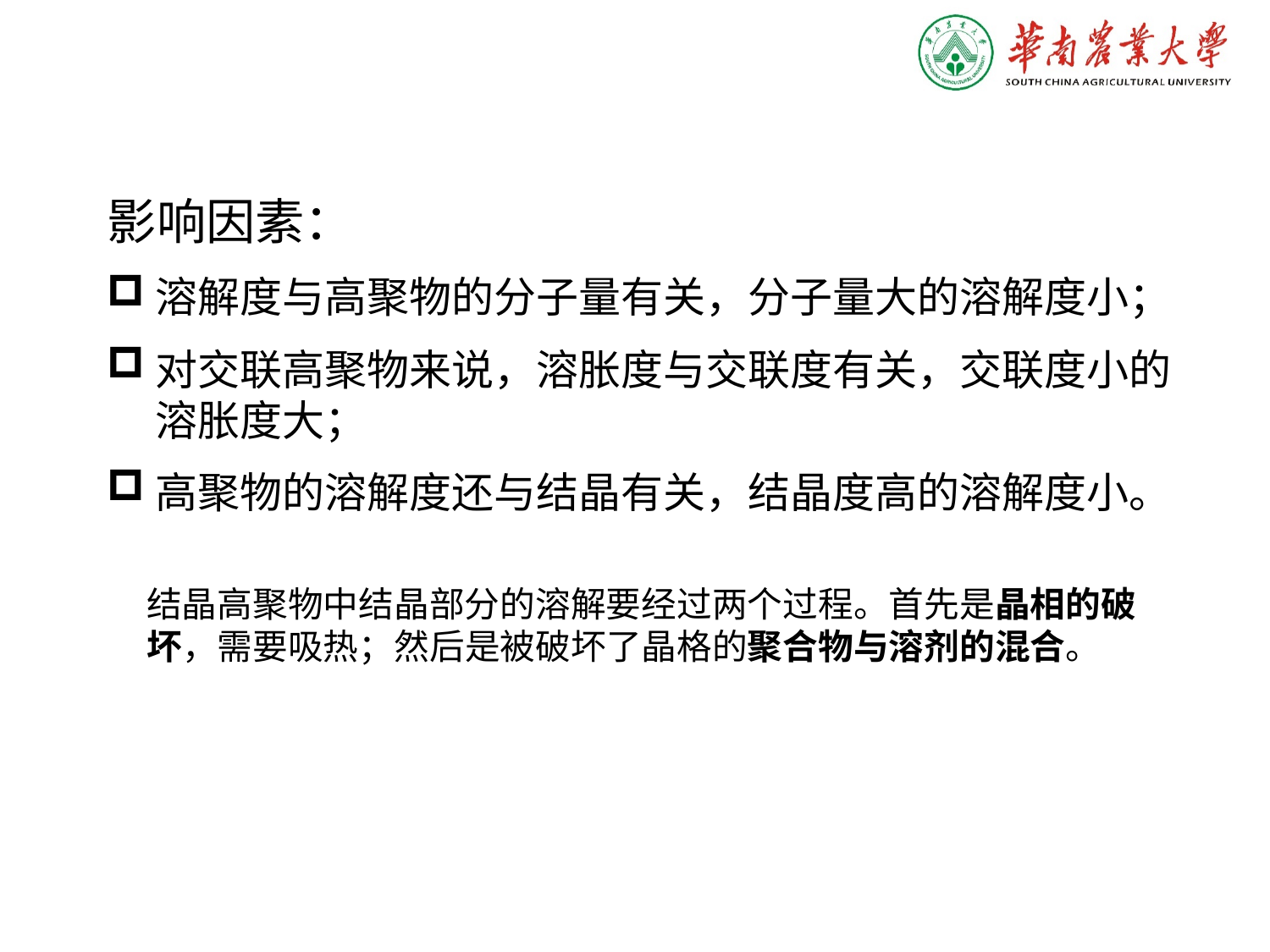

影响因素：
溶解度与高聚物的分子量有关，分子量大的溶解度小；
对交联高聚物来说，溶胀度与交联度有关，交联度小的溶胀度大；
高聚物的溶解度还与结晶有关，结晶度高的溶解度小。
结晶高聚物中结晶部分的溶解要经过两个过程。首先是晶相的破坏，需要吸热；然后是被破坏了晶格的聚合物与溶剂的混合。